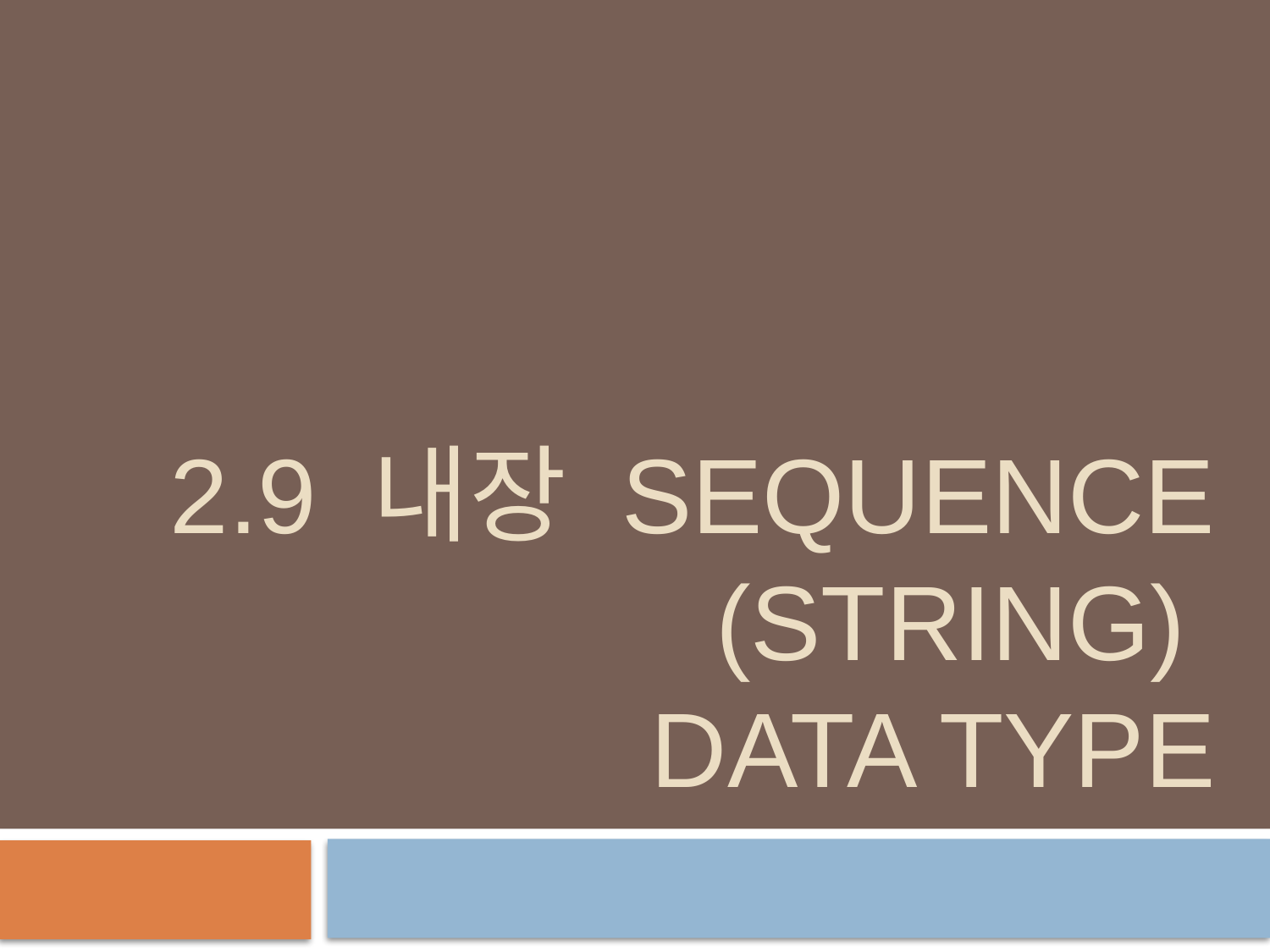

# 2.9 내장 sequence (string) data type